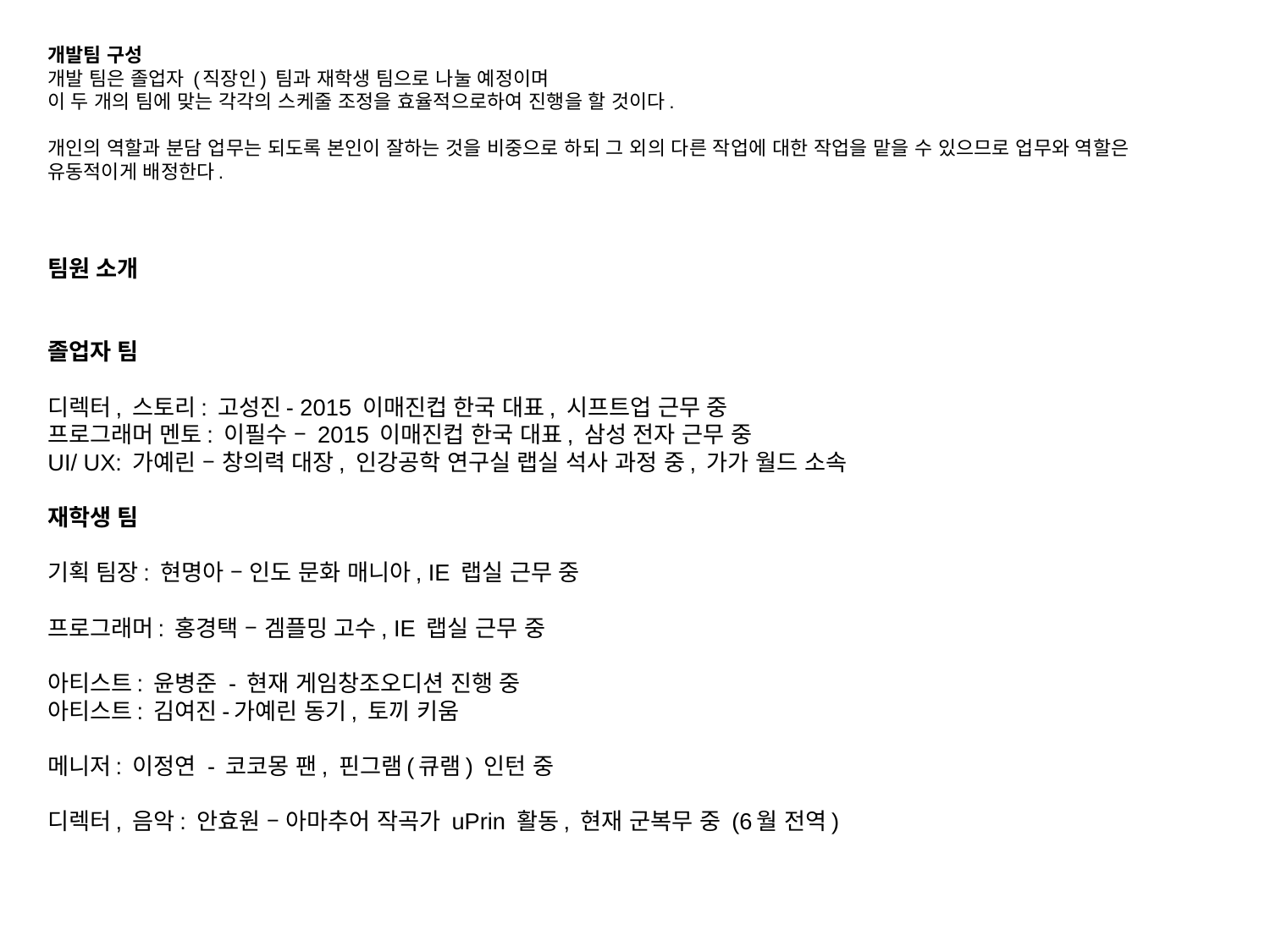

# 개발팀 구성 개발 팀은 졸업자 (직장인) 팀과 재학생 팀으로 나눌 예정이며 이 두 개의 팀에 맞는 각각의 스케줄 조정을 효율적으로하여 진행을 할 것이다. 개인의 역할과 분담 업무는 되도록 본인이 잘하는 것을 비중으로 하되 그 외의 다른 작업에 대한 작업을 맡을 수 있으므로 업무와 역할은 유동적이게 배정한다.
팀원 소개

졸업자 팀
디렉터, 스토리: 고성진- 2015 이매진컵 한국 대표, 시프트업 근무 중
프로그래머 멘토: 이필수 – 2015 이매진컵 한국 대표, 삼성 전자 근무 중
UI/ UX: 가예린 – 창의력 대장, 인강공학 연구실 랩실 석사 과정 중, 가가 월드 소속

재학생 팀

기획 팀장: 현명아 – 인도 문화 매니아, IE 랩실 근무 중
프로그래머: 홍경택 – 겜플밍 고수, IE 랩실 근무 중

아티스트: 윤병준 - 현재 게임창조오디션 진행 중
아티스트: 김여진-가예린 동기, 토끼 키움

메니저: 이정연 - 코코몽 팬, 핀그램(큐램) 인턴 중

디렉터, 음악: 안효원 – 아마추어 작곡가 uPrin 활동, 현재 군복무 중 (6월 전역)